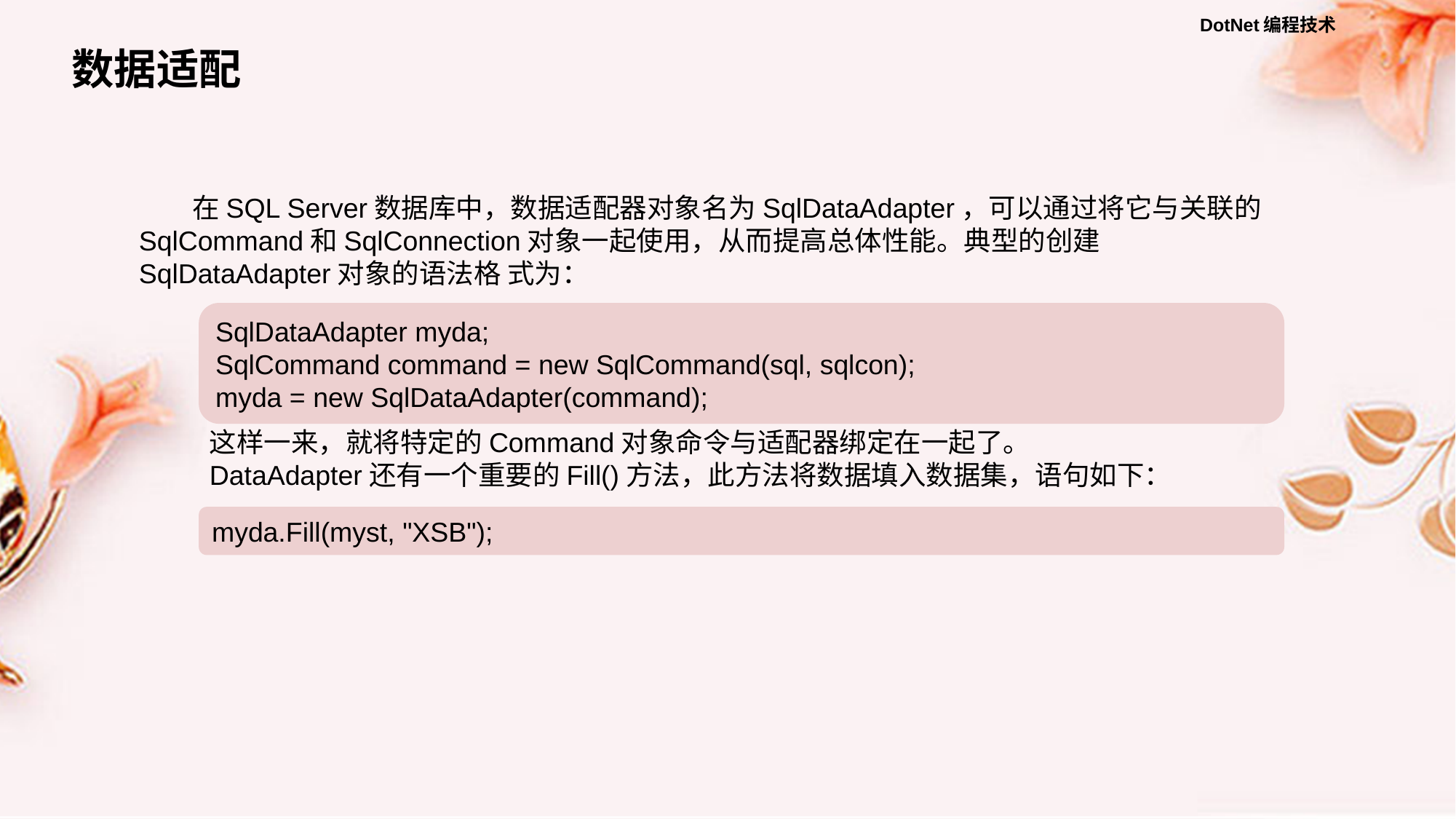

数据适配
在SQL Server数据库中，数据适配器对象名为SqlDataAdapter，可以通过将它与关联的SqlCommand和SqlConnection对象一起使用，从而提高总体性能。典型的创建SqlDataAdapter对象的语法格 式为：
SqlDataAdapter myda;
SqlCommand command = new SqlCommand(sql, sqlcon);
myda = new SqlDataAdapter(command);
这样一来，就将特定的Command对象命令与适配器绑定在一起了。
DataAdapter还有一个重要的Fill()方法，此方法将数据填入数据集，语句如下：
myda.Fill(myst, "XSB");